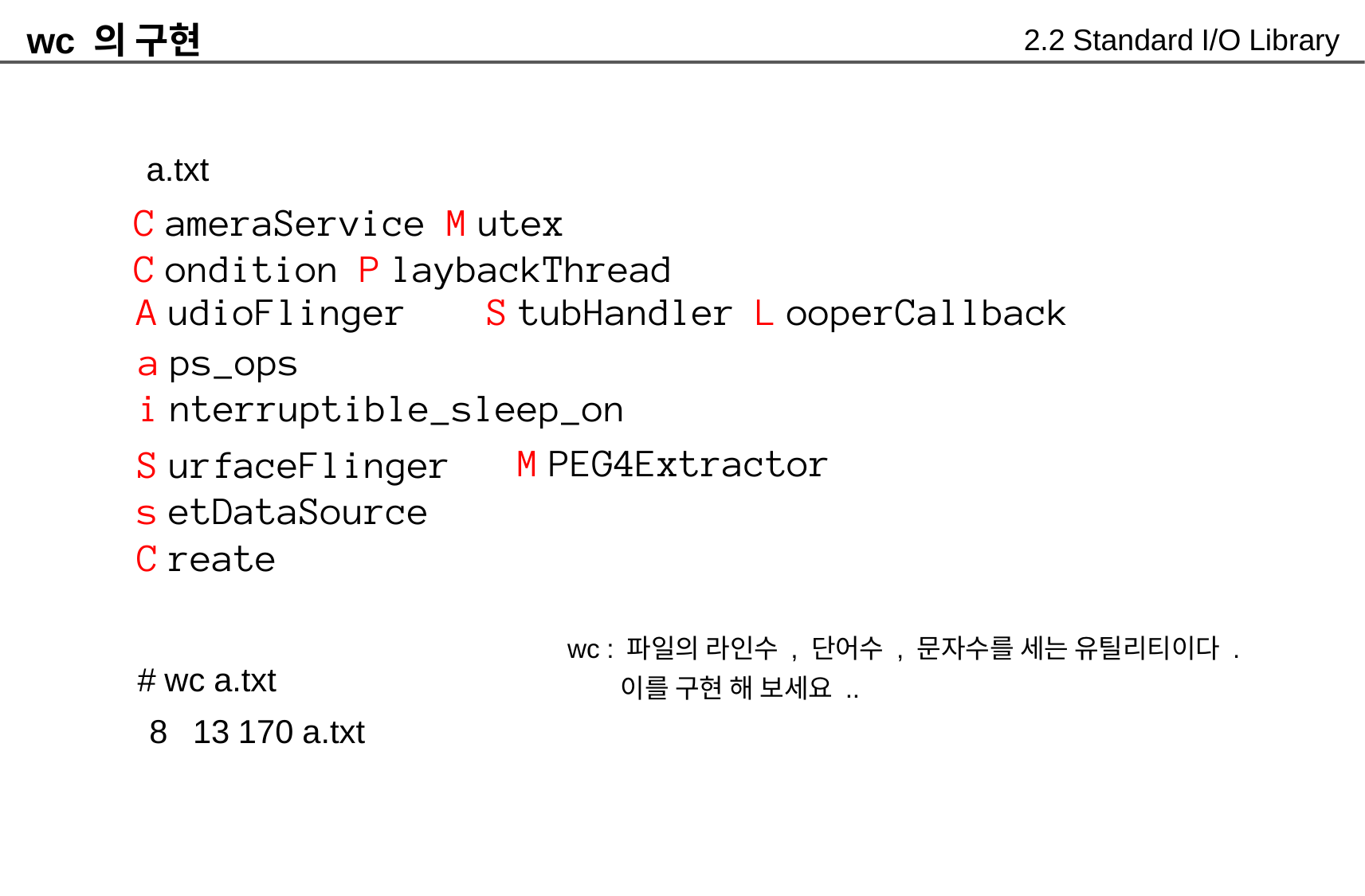

wc 의 구현

		a.txt

	C ameraService  M utex
	C ondition  P laybackThread
2.2 Standard I/O Library

A udioFlinger
S tubHandler  L ooperCallback
a ps_ops
i nterruptible_sleep_on
M PEG4Extractor

	wc : 파일의 라인수 , 단어수 , 문자수를 세는 유틸리티이다 .
		이를 구현 해 보세요 ..
S urfaceFlinger
s etDataSource
C reate

# wc a.txt

	8   13 170 a.txt